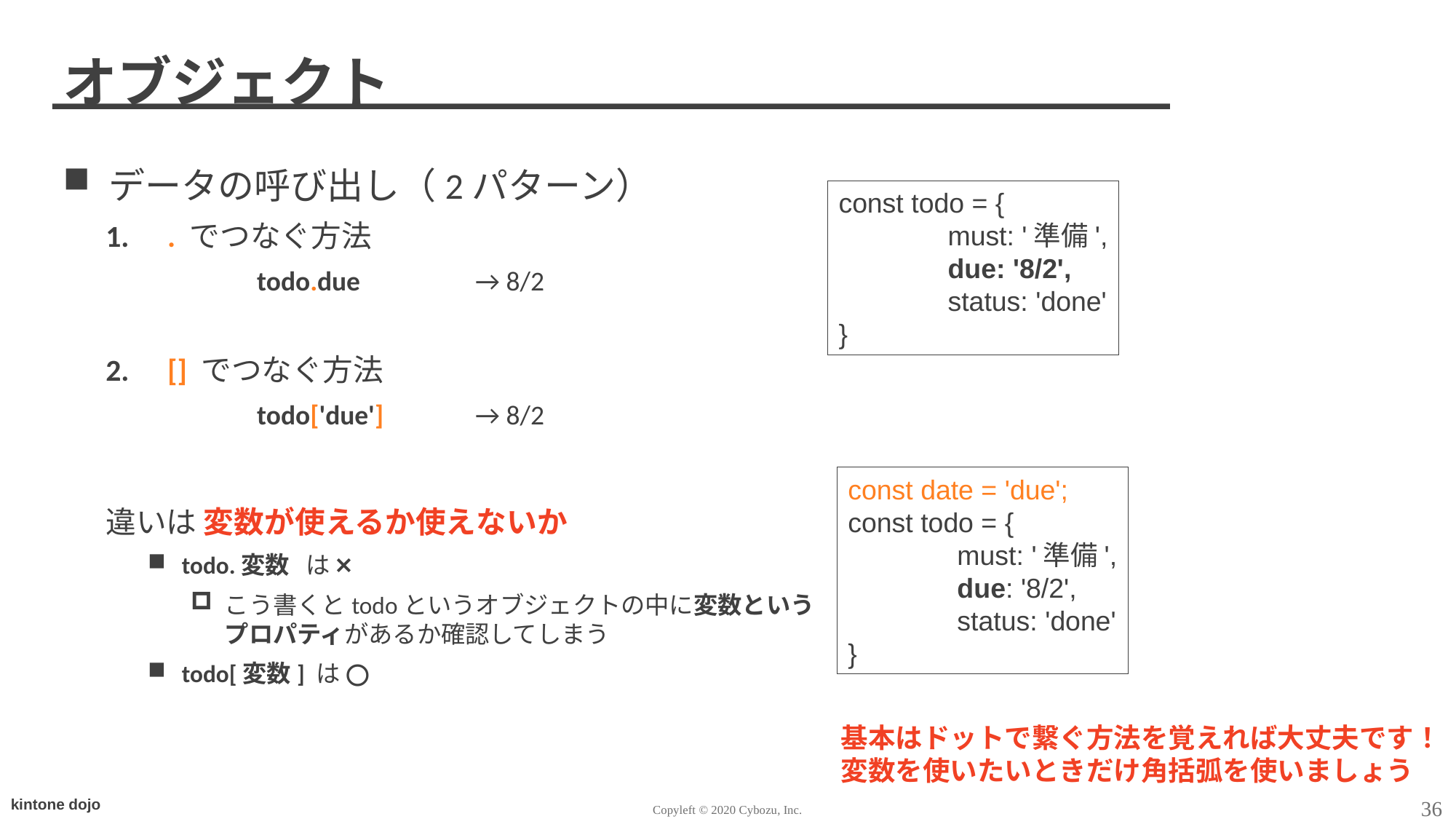

# オブジェクト
データの呼び出し（2パターン）
 . でつなぐ方法
	todo.due 	→ 8/2

 [] でつなぐ方法
	todo['due'] 	→ 8/2

違いは 変数が使えるか使えないか
todo.変数   は ❌
こう書くとtodoというオブジェクトの中に変数という
プロパティがあるか確認してしまう
todo[変数] は ⭕
const todo = {
	must: '準備',
	due: '8/2',
	status: 'done'
}
const date = 'due';
const todo = {
	must: '準備',
	due: '8/2',
	status: 'done'
}
基本はドットで繋ぐ方法を覚えれば大丈夫です！
変数を使いたいときだけ角括弧を使いましょう
36
Copyleft © 2020 Cybozu, Inc.